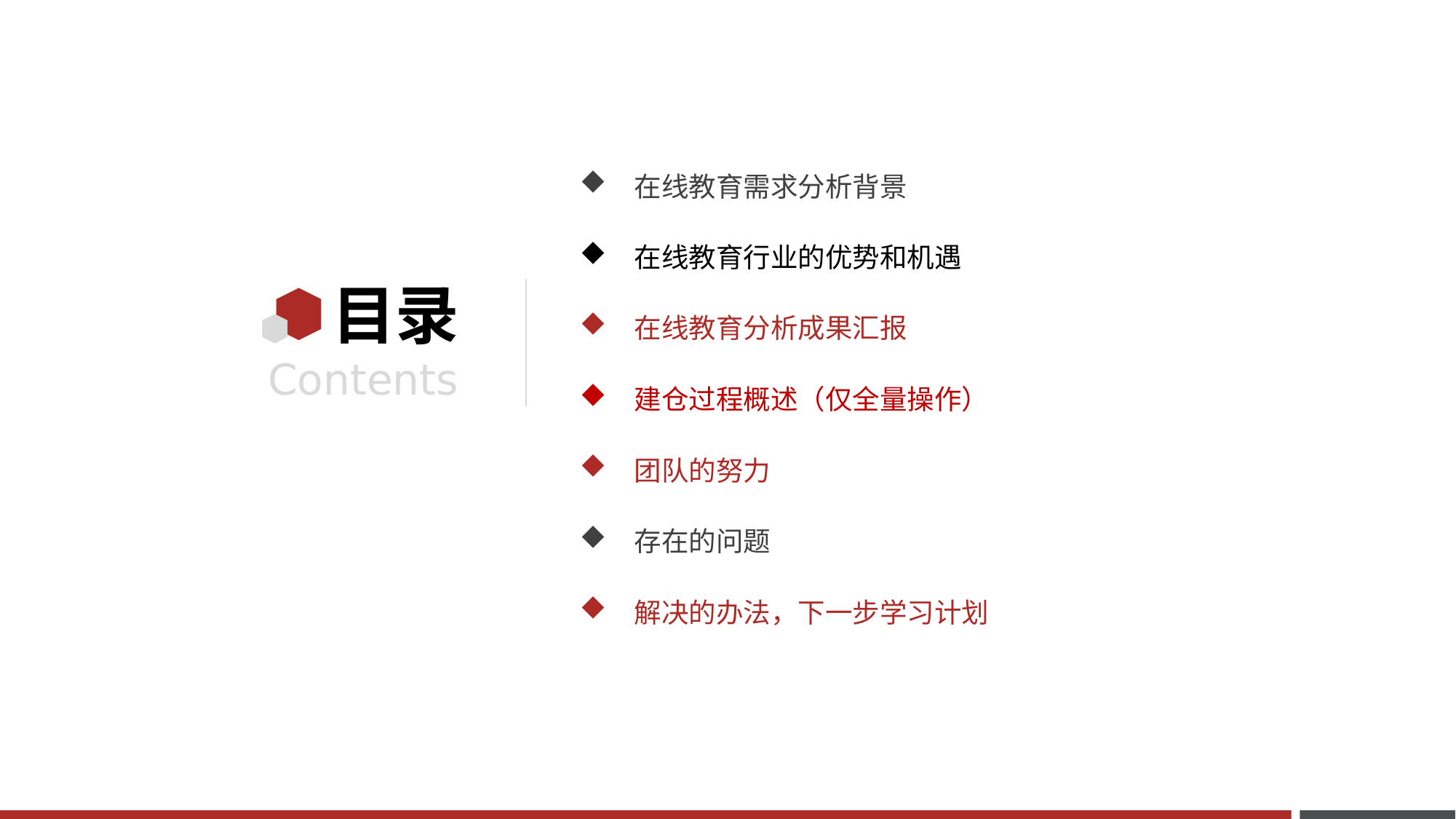

在线教育需求分析背景
在线教育行业的优势和机遇
在线教育分析成果汇报
建仓过程概述（仅全量操作）
团队的努力
存在的问题
解决的办法，下一步学习计划